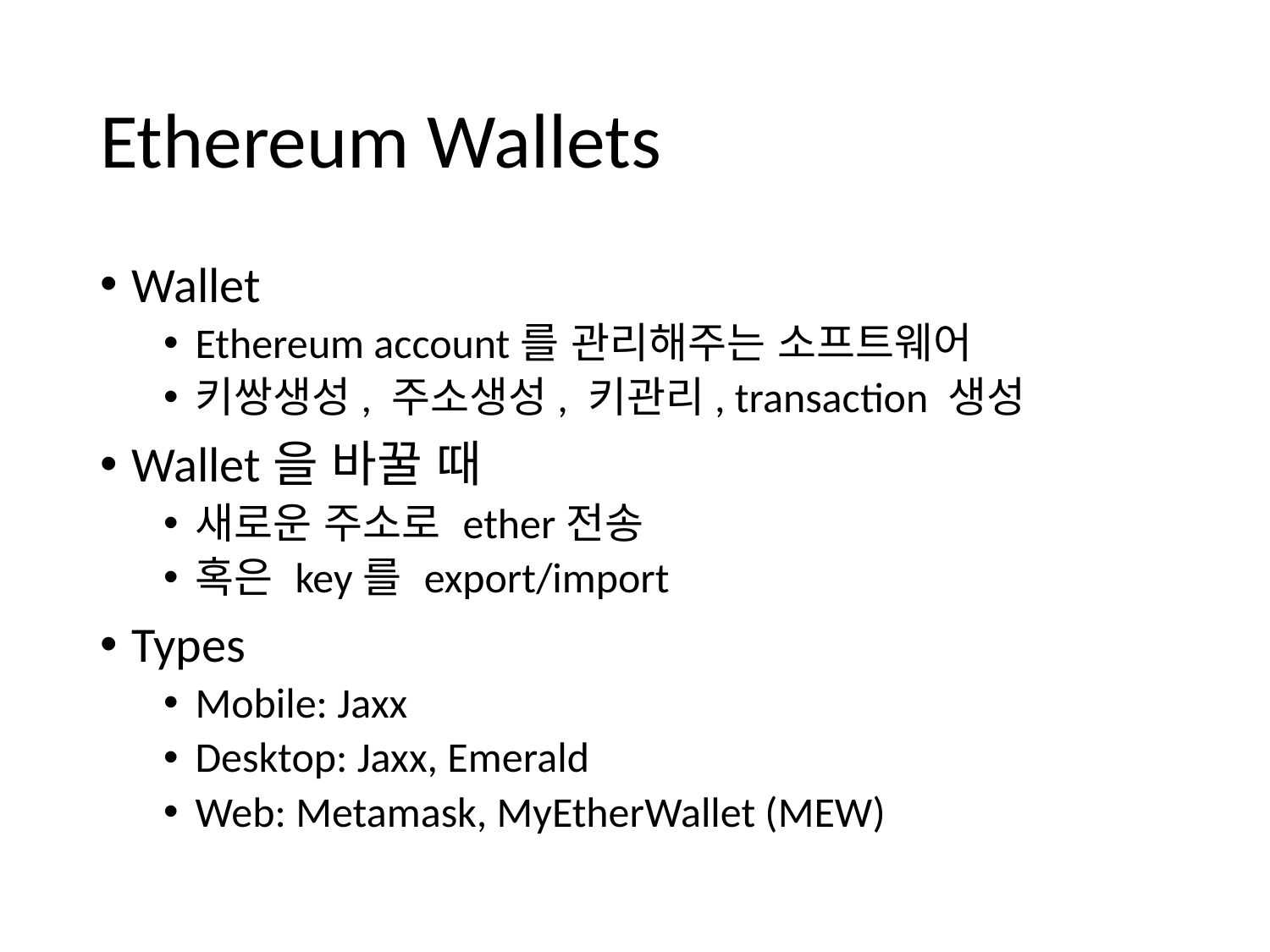

# Ethereum Wallets
Wallet
Ethereum account를 관리해주는 소프트웨어
키쌍생성, 주소생성, 키관리, transaction 생성
Wallet을 바꿀 때
새로운 주소로 ether전송
혹은 key를 export/import
Types
Mobile: Jaxx
Desktop: Jaxx, Emerald
Web: Metamask, MyEtherWallet (MEW)